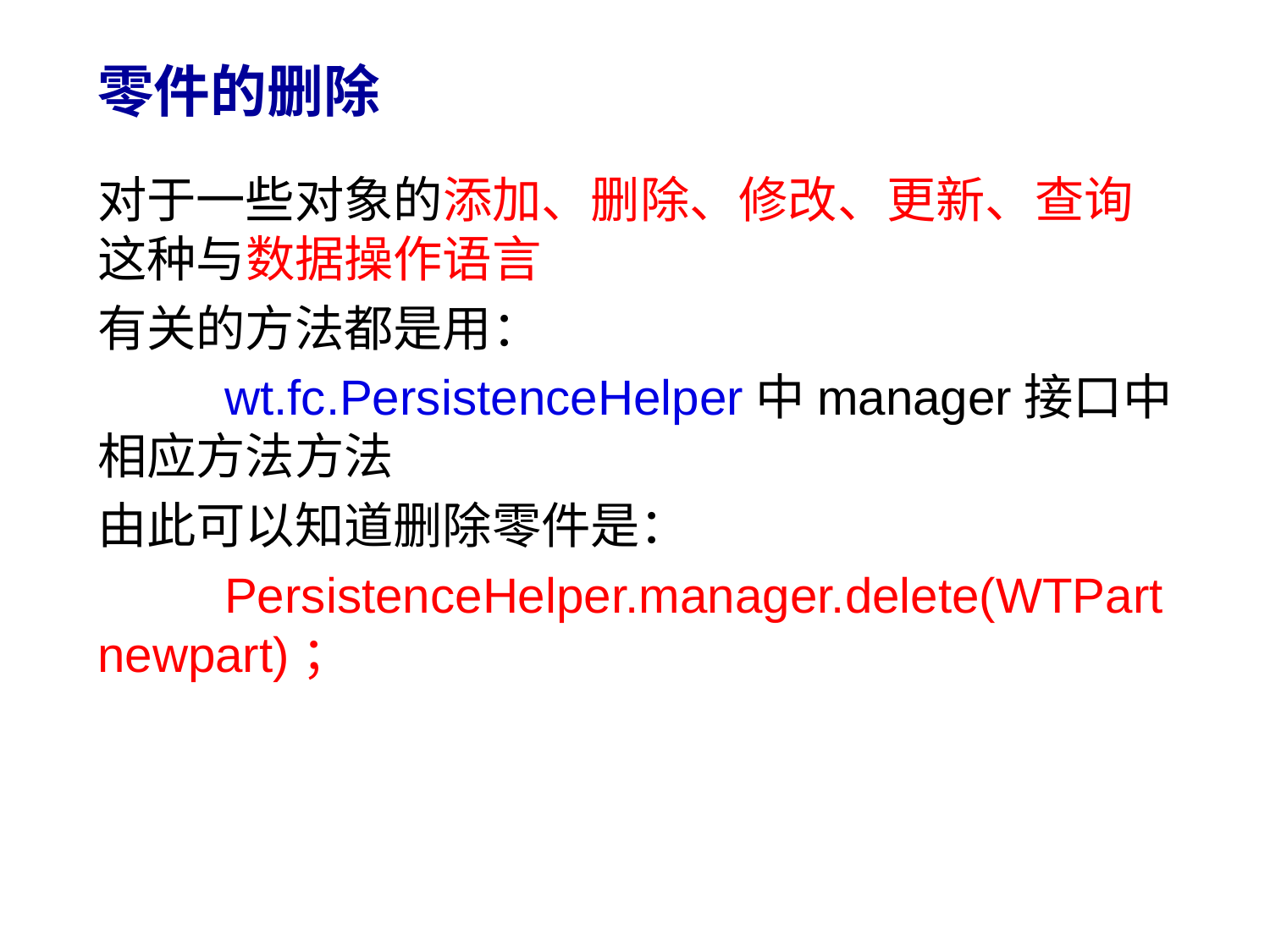

# 零件的删除
对于一些对象的添加、删除、修改、更新、查询这种与数据操作语言
有关的方法都是用：
	wt.fc.PersistenceHelper中manager接口中相应方法方法
由此可以知道删除零件是：
	PersistenceHelper.manager.delete(WTPart newpart)；